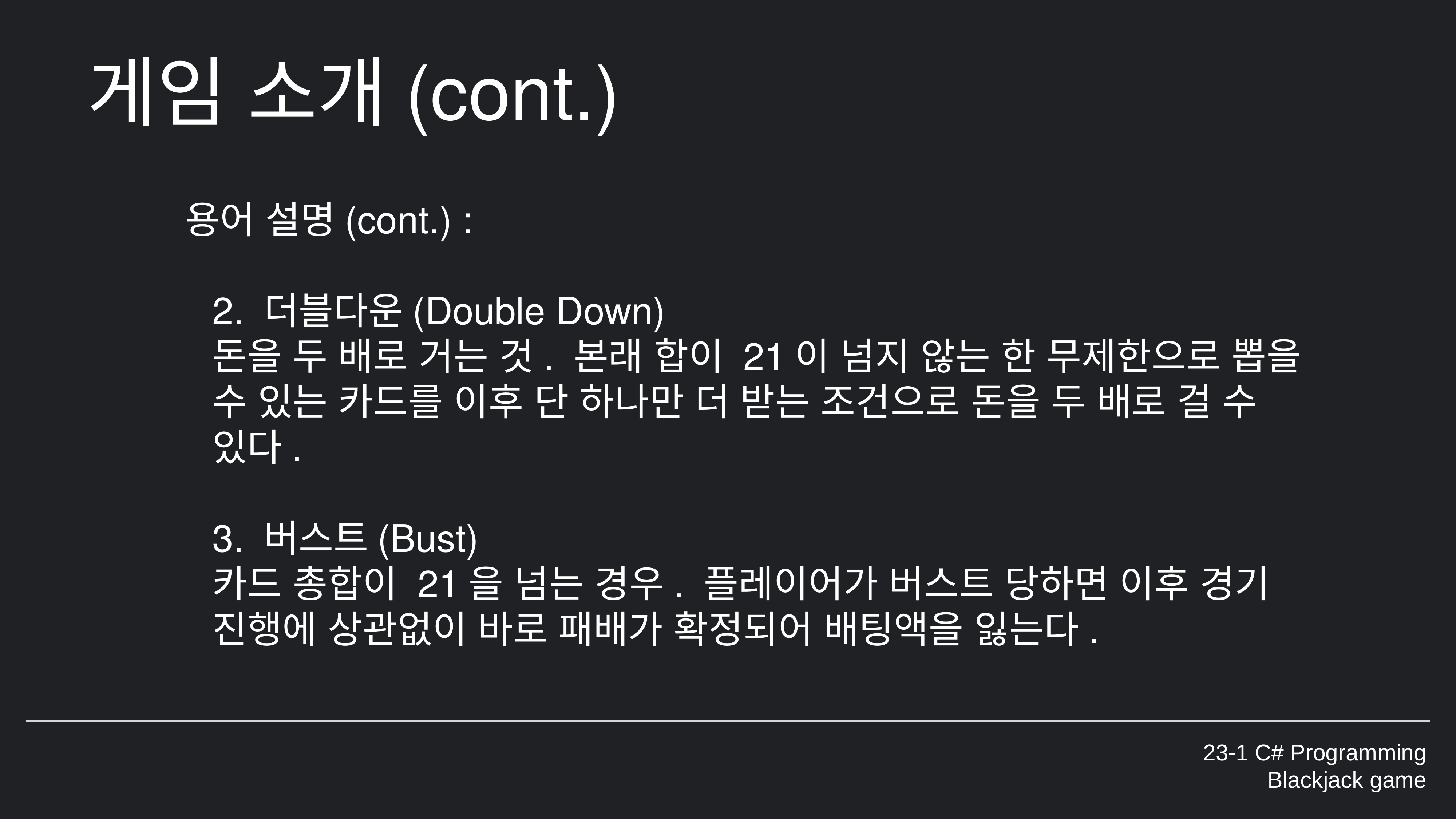

게임 소개(cont.)
용어 설명(cont.) :

2. 더블다운(Double Down)
돈을 두 배로 거는 것. 본래 합이 21이 넘지 않는 한 무제한으로 뽑을 수 있는 카드를 이후 단 하나만 더 받는 조건으로 돈을 두 배로 걸 수 있다.

3. 버스트(Bust)
카드 총합이 21을 넘는 경우. 플레이어가 버스트 당하면 이후 경기 진행에 상관없이 바로 패배가 확정되어 배팅액을 잃는다.

23-1 C# Programming
Blackjack game